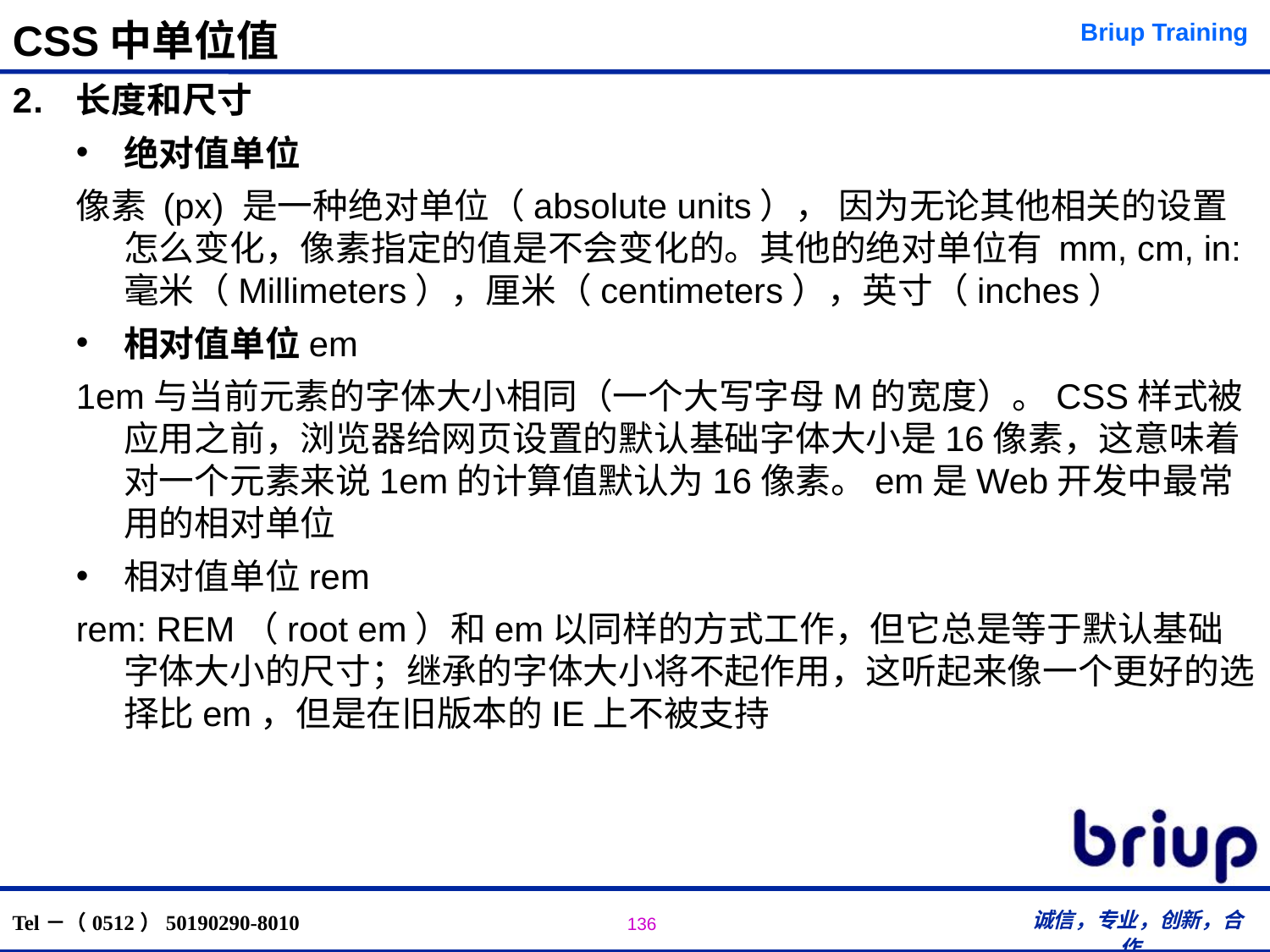

# CSS中单位值
长度和尺寸
绝对值单位
像素 (px) 是一种绝对单位（absolute units）， 因为无论其他相关的设置怎么变化，像素指定的值是不会变化的。其他的绝对单位有 mm, cm, in: 毫米（Millimeters），厘米（centimeters），英寸（inches）
相对值单位em
1em与当前元素的字体大小相同（一个大写字母M的宽度）。CSS样式被应用之前，浏览器给网页设置的默认基础字体大小是16像素，这意味着对一个元素来说1em的计算值默认为16像素。em是Web开发中最常用的相对单位
相对值单位rem
rem: REM（root em）和em以同样的方式工作，但它总是等于默认基础字体大小的尺寸；继承的字体大小将不起作用，这听起来像一个更好的选择比em，但是在旧版本的IE上不被支持